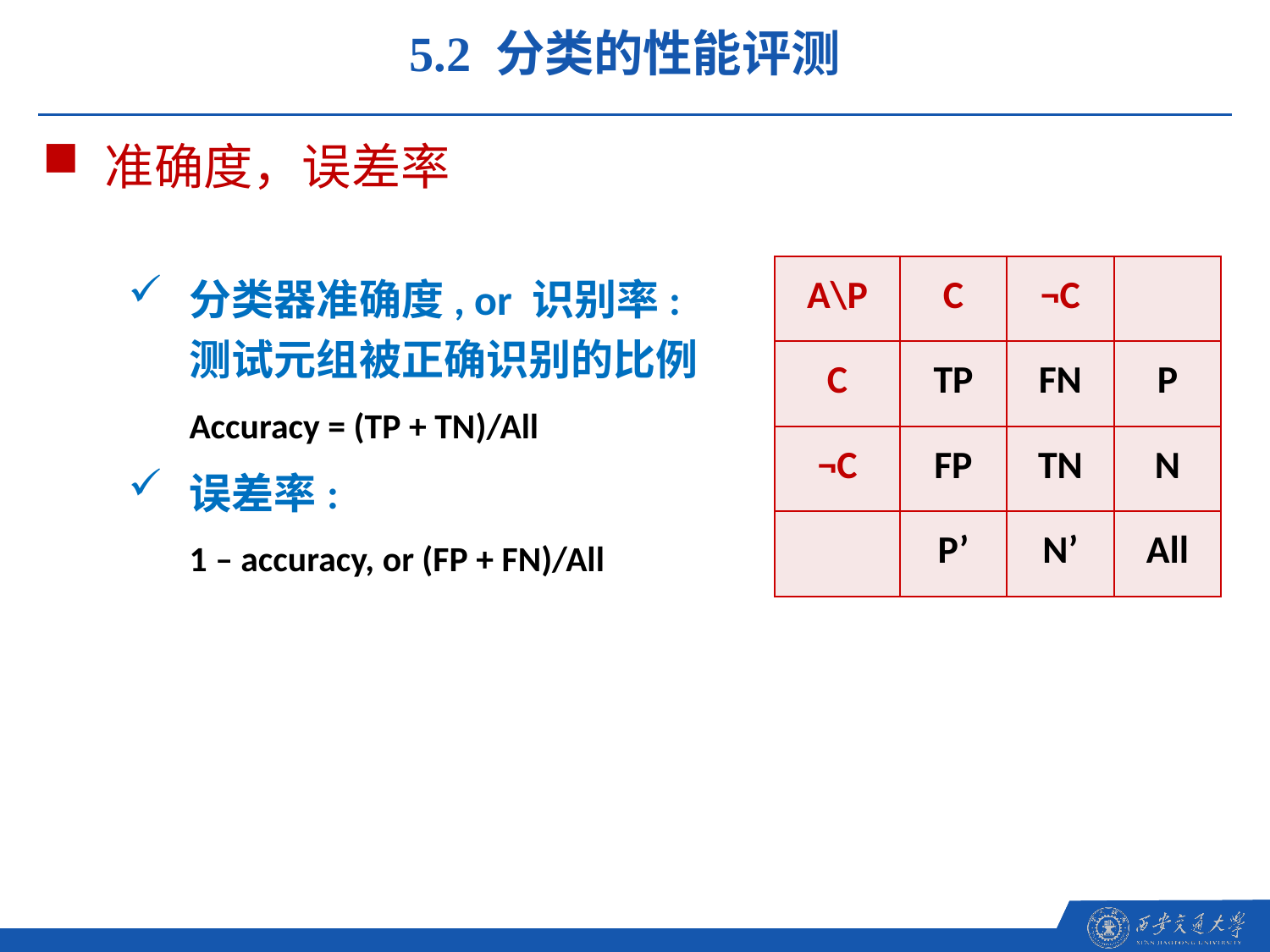

5.2 分类的性能评测
准确度，误差率
分类器准确度, or 识别率: 测试元组被正确识别的比例
      Accuracy = (TP + TN)/All
误差率:
      1 – accuracy, or (FP + FN)/All
| A\P | C | ¬C |  |
| --- | --- | --- | --- |
| C | TP | FN | P |
| ¬C | FP | TN | N |
|  | P’ | N’ | All |